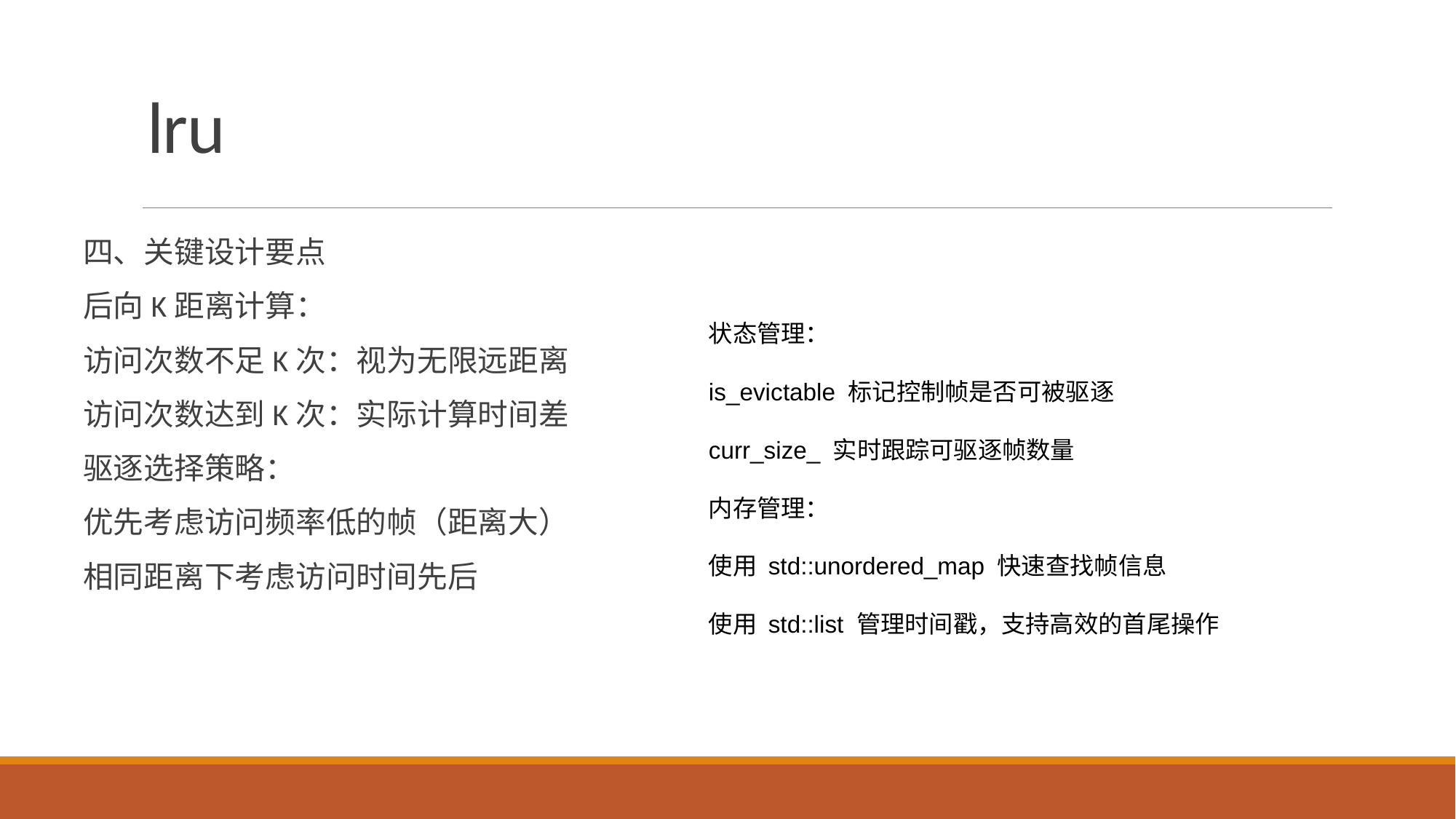

# lru
四、关键设计要点
后向K距离计算：
访问次数不足K次：视为无限远距离
访问次数达到K次：实际计算时间差
驱逐选择策略：
优先考虑访问频率低的帧（距离大）
相同距离下考虑访问时间先后

状态管理：

is_evictable 标记控制帧是否可被驱逐

curr_size_ 实时跟踪可驱逐帧数量

内存管理：

使用 std::unordered_map 快速查找帧信息

使用 std::list 管理时间戳，支持高效的首尾操作